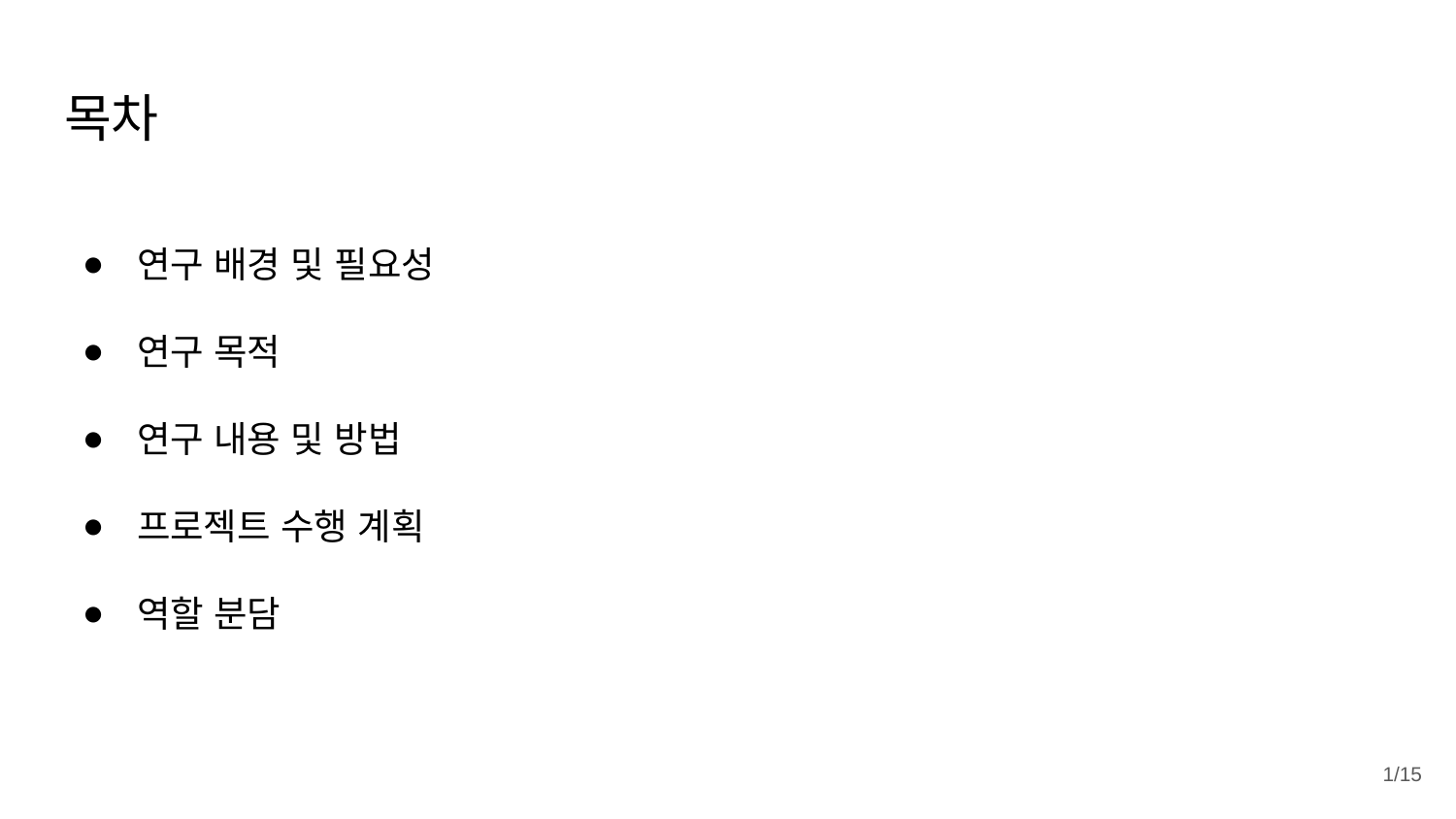

# 목차
연구 배경 및 필요성
연구 목적
연구 내용 및 방법
프로젝트 수행 계획
역할 분담
1/15